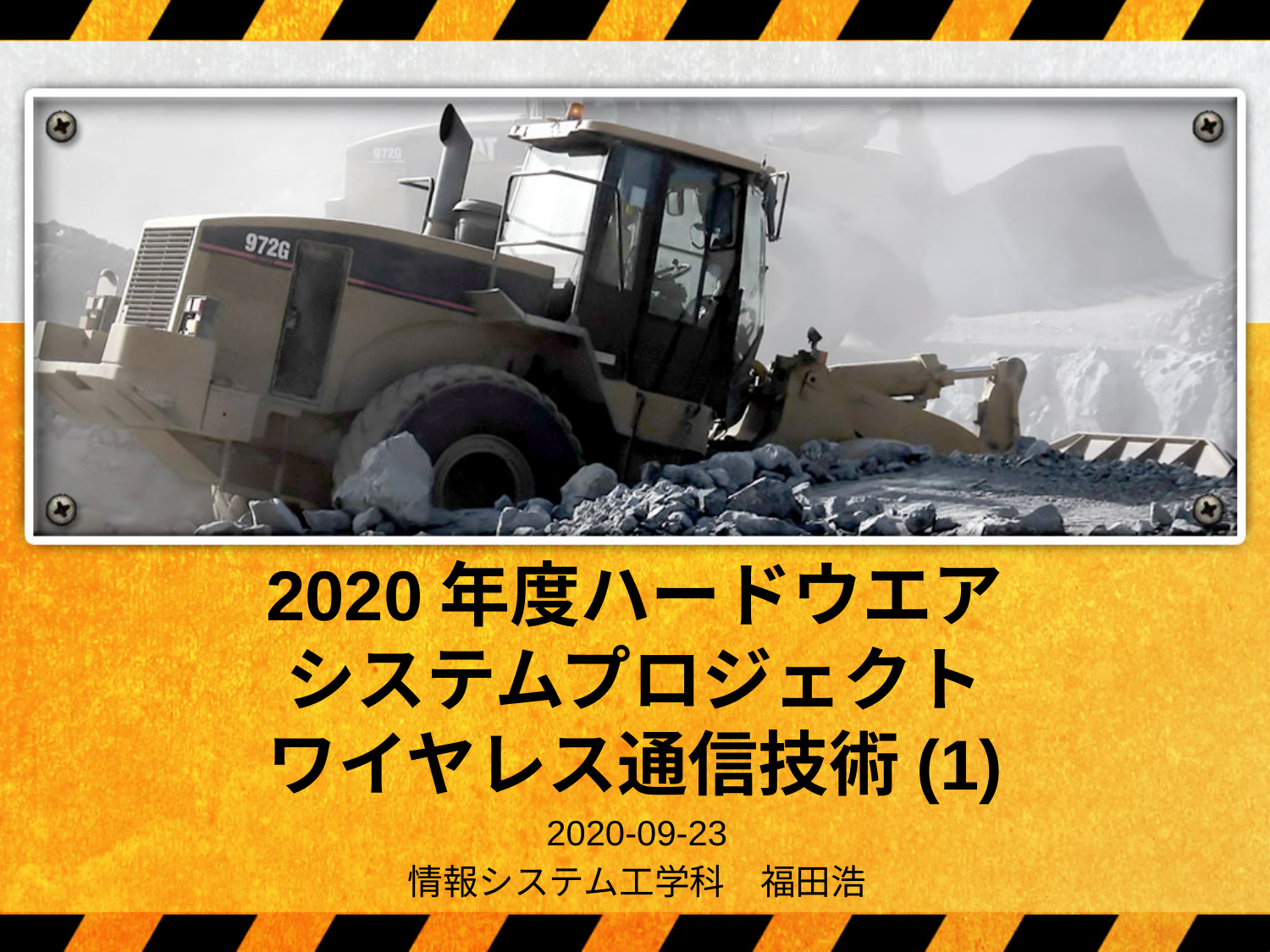

# 2020年度ハードウエア システムプロジェクト ワイヤレス通信技術(1)
2020-09-23
情報システム工学科　福田浩